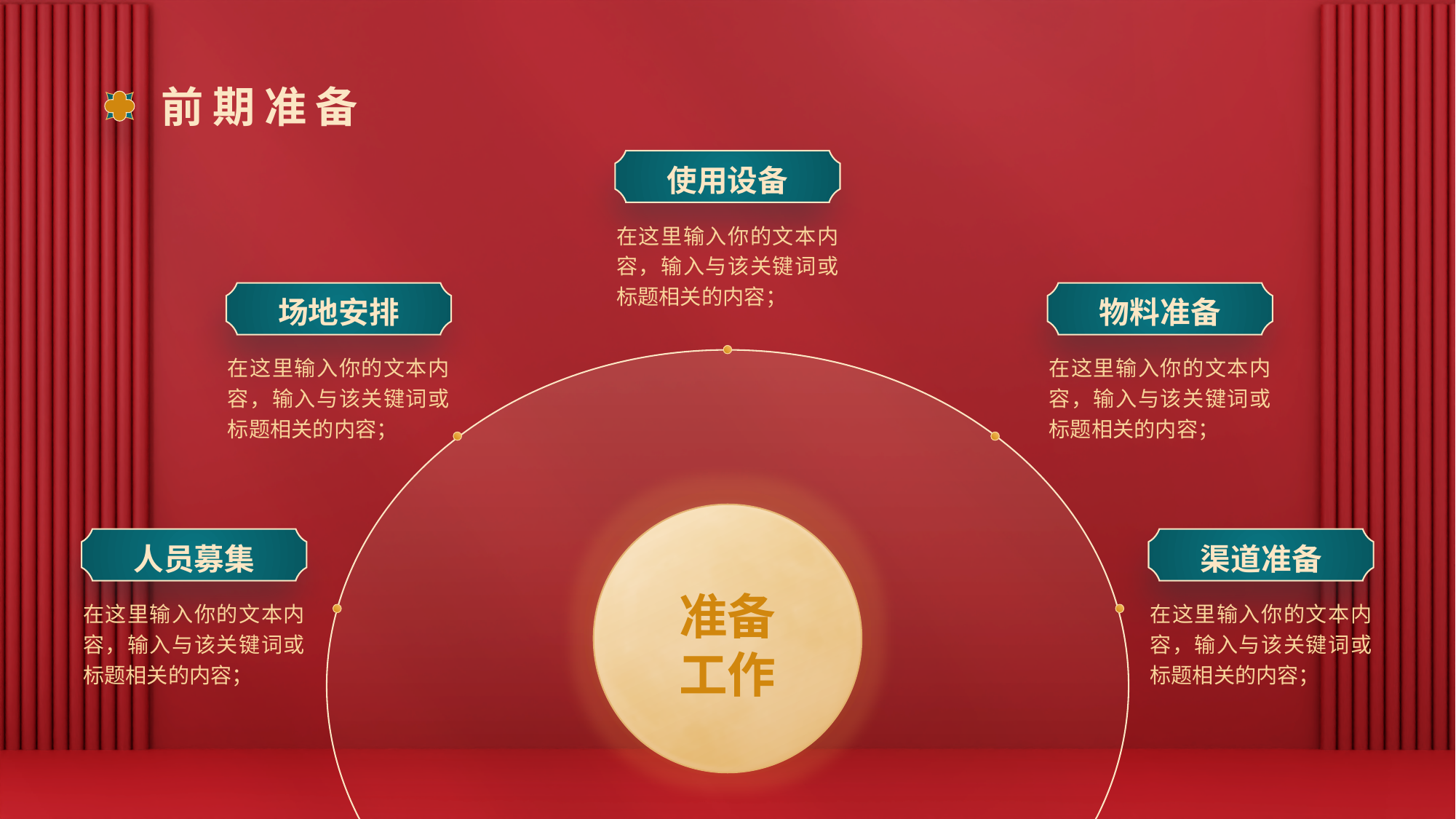

# 前期准备

使用设备
在这里输入你的文本内容，输入与该关键词或标题相关的内容；

场地安排
物料准备

在这里输入你的文本内容，输入与该关键词或标题相关的内容；
在这里输入你的文本内容，输入与该关键词或标题相关的内容；

人员募集
渠道准备
准备工作
在这里输入你的文本内容，输入与该关键词或标题相关的内容；
在这里输入你的文本内容，输入与该关键词或标题相关的内容；